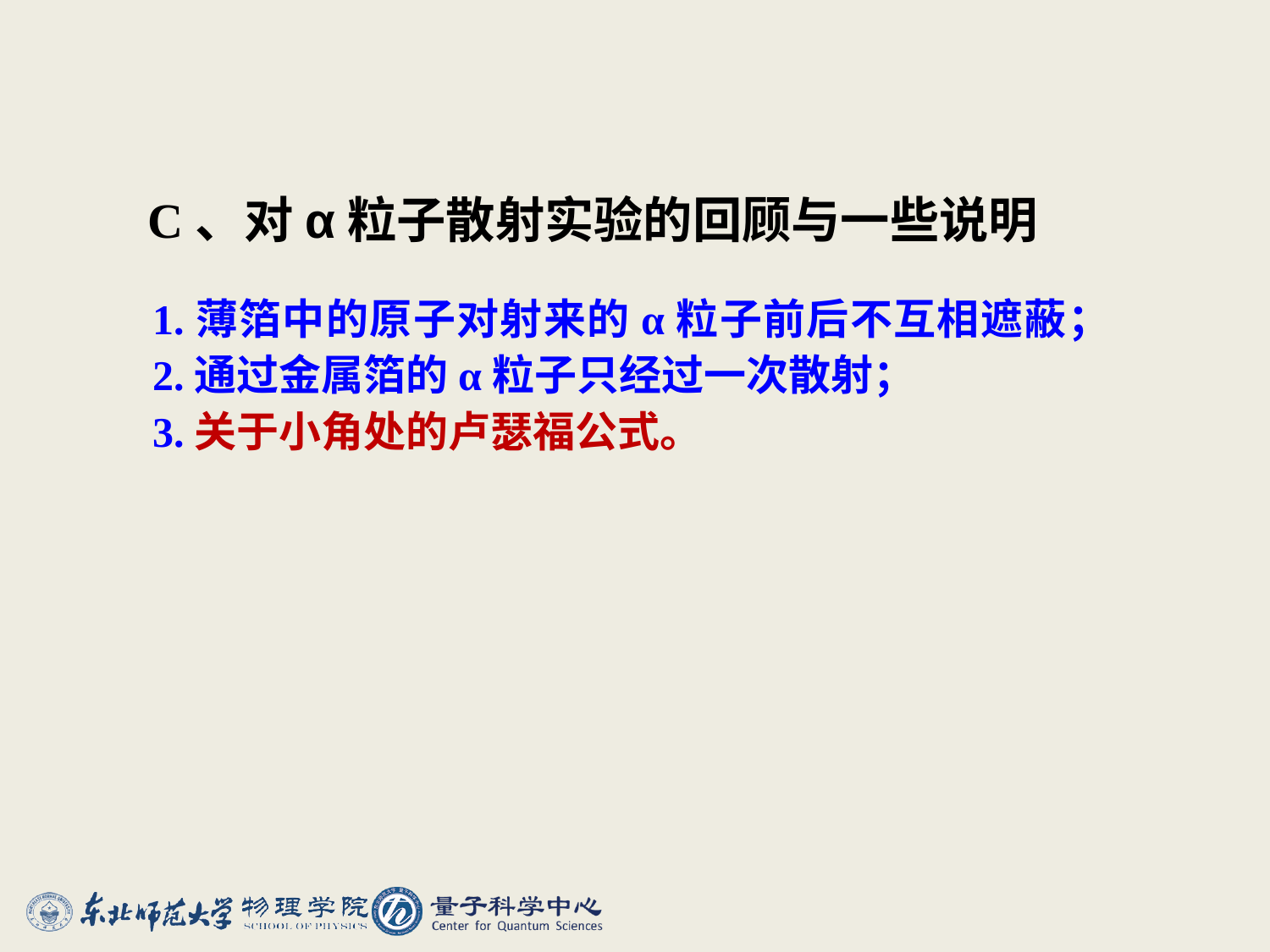

# C、对α粒子散射实验的回顾与一些说明
1.薄箔中的原子对射来的α粒子前后不互相遮蔽；
2.通过金属箔的α粒子只经过一次散射；
3.关于小角处的卢瑟福公式。